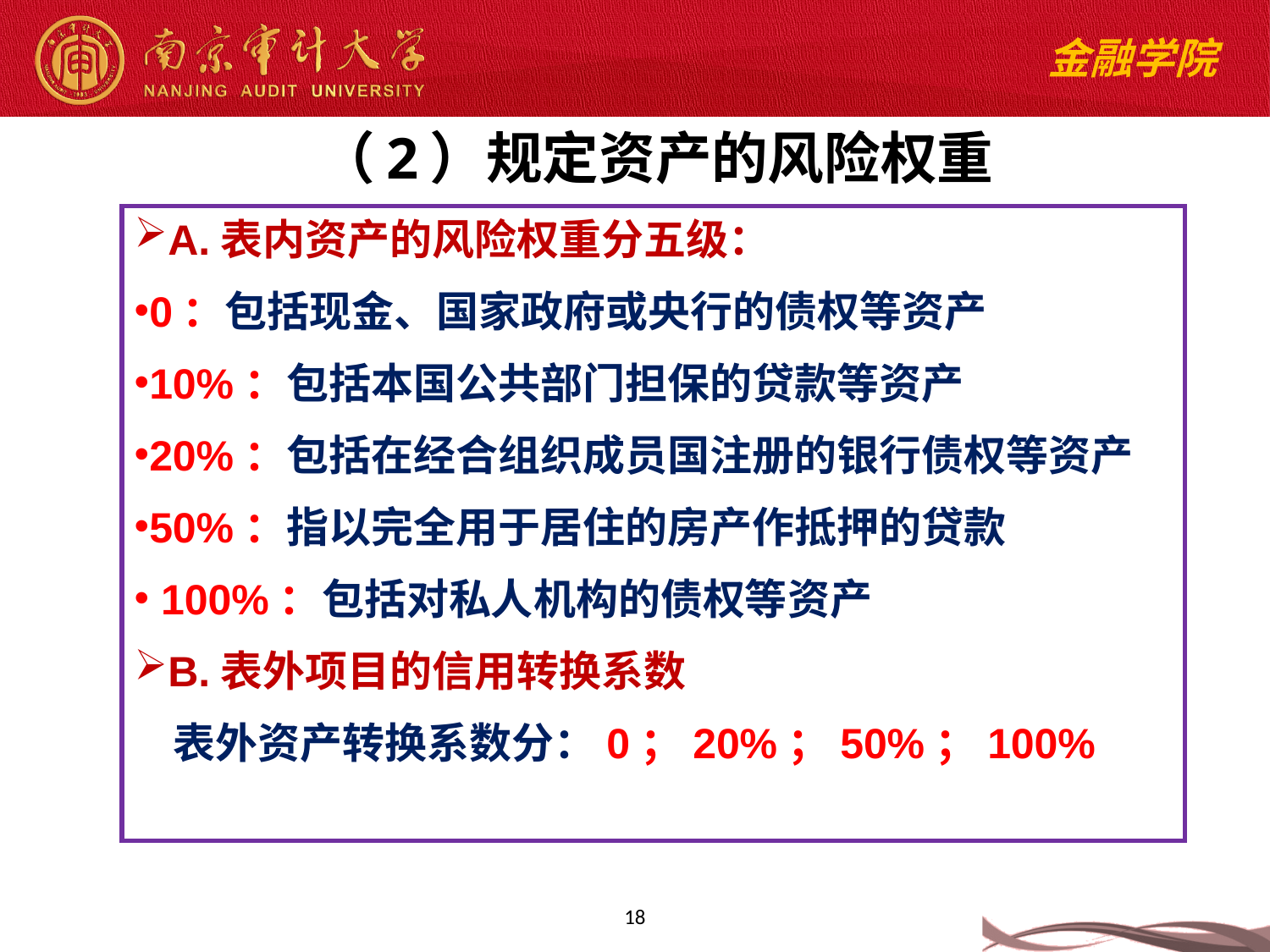

（2）规定资产的风险权重
A.表内资产的风险权重分五级：
0：包括现金、国家政府或央行的债权等资产
10%：包括本国公共部门担保的贷款等资产
20%：包括在经合组织成员国注册的银行债权等资产
50%：指以完全用于居住的房产作抵押的贷款
 100%：包括对私人机构的债权等资产
B.表外项目的信用转换系数
   表外资产转换系数分：0；20%；50%；100%
18